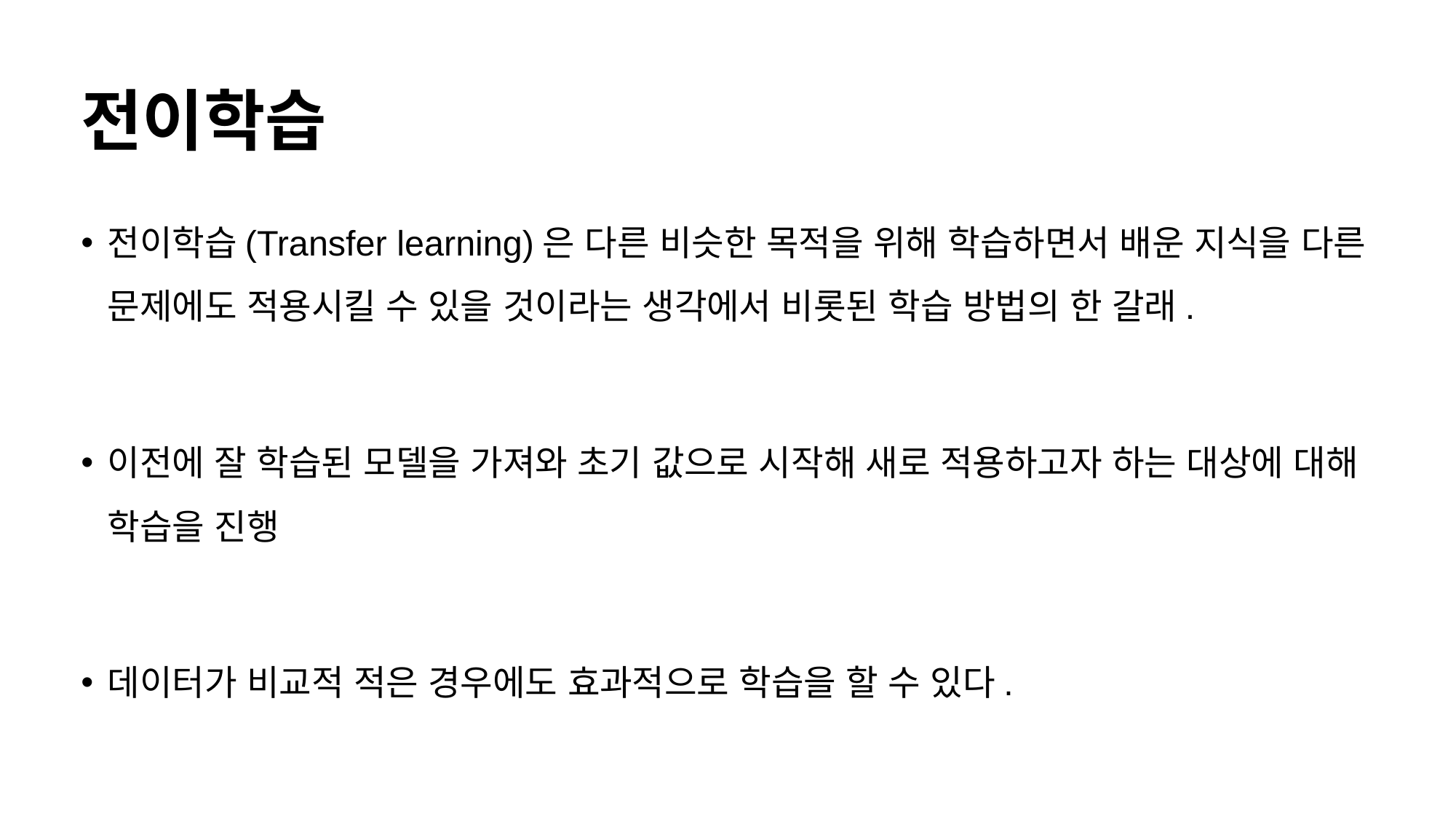

# 전이학습
전이학습(Transfer learning)은 다른 비슷한 목적을 위해 학습하면서 배운 지식을 다른 문제에도 적용시킬 수 있을 것이라는 생각에서 비롯된 학습 방법의 한 갈래.

이전에 잘 학습된 모델을 가져와 초기 값으로 시작해 새로 적용하고자 하는 대상에 대해 학습을 진행

데이터가 비교적 적은 경우에도 효과적으로 학습을 할 수 있다.